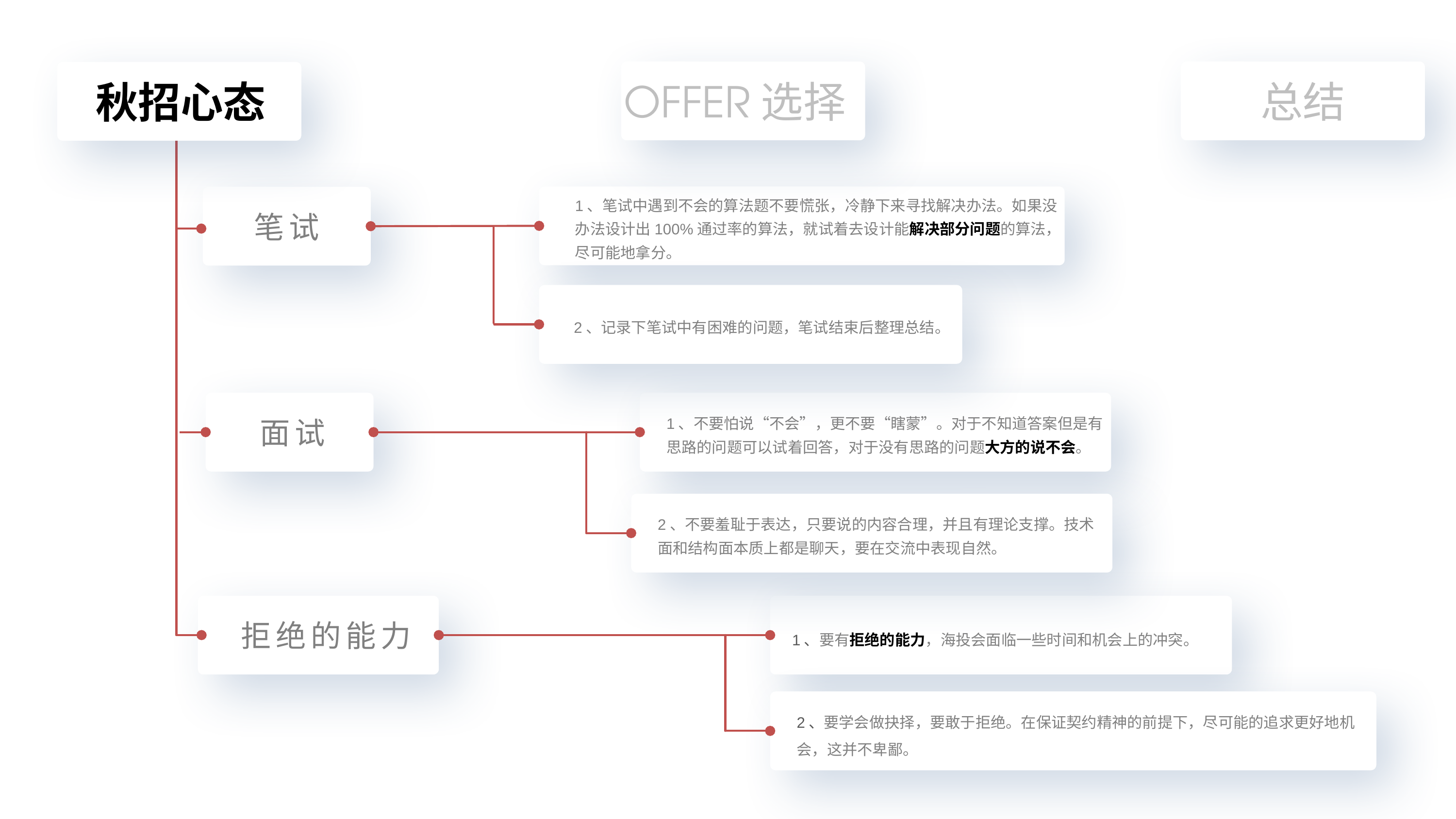

自我介绍

总结

OFFER选择

秋招准备

秋招心态

1、笔试中遇到不会的算法题不要慌张，冷静下来寻找解决办法。如果没办法设计出100%通过率的算法，就试着去设计能解决部分问题的算法，尽可能地拿分。

笔试

2、记录下笔试中有困难的问题，笔试结束后整理总结。

面试

1、不要怕说“不会”，更不要“瞎蒙”。对于不知道答案但是有思路的问题可以试着回答，对于没有思路的问题大方的说不会。

2、不要羞耻于表达，只要说的内容合理，并且有理论支撑。技术面和结构面本质上都是聊天，要在交流中表现自然。

拒绝的能力

1、要有拒绝的能力，海投会面临一些时间和机会上的冲突。

2、要学会做抉择，要敢于拒绝。在保证契约精神的前提下，尽可能的追求更好地机会，这并不卑鄙。